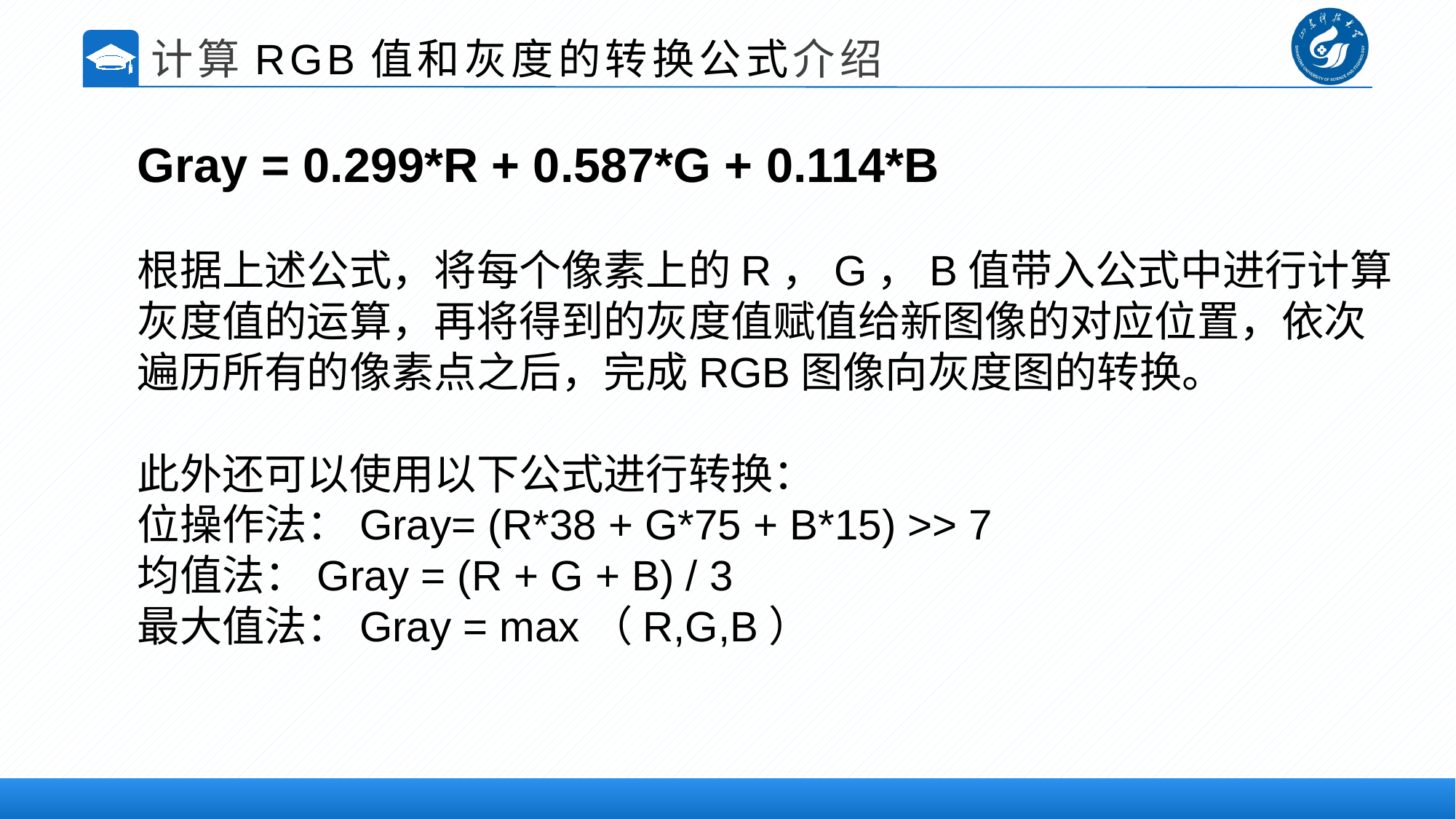

计算RGB值和灰度的转换公式介绍
Gray = 0.299*R + 0.587*G + 0.114*B

根据上述公式，将每个像素上的R，G，B值带入公式中进行计算灰度值的运算，再将得到的灰度值赋值给新图像的对应位置，依次遍历所有的像素点之后，完成RGB图像向灰度图的转换。

此外还可以使用以下公式进行转换：
位操作法：Gray= (R*38 + G*75 + B*15) >> 7
均值法：Gray = (R + G + B) / 3
最大值法：Gray = max（R,G,B）